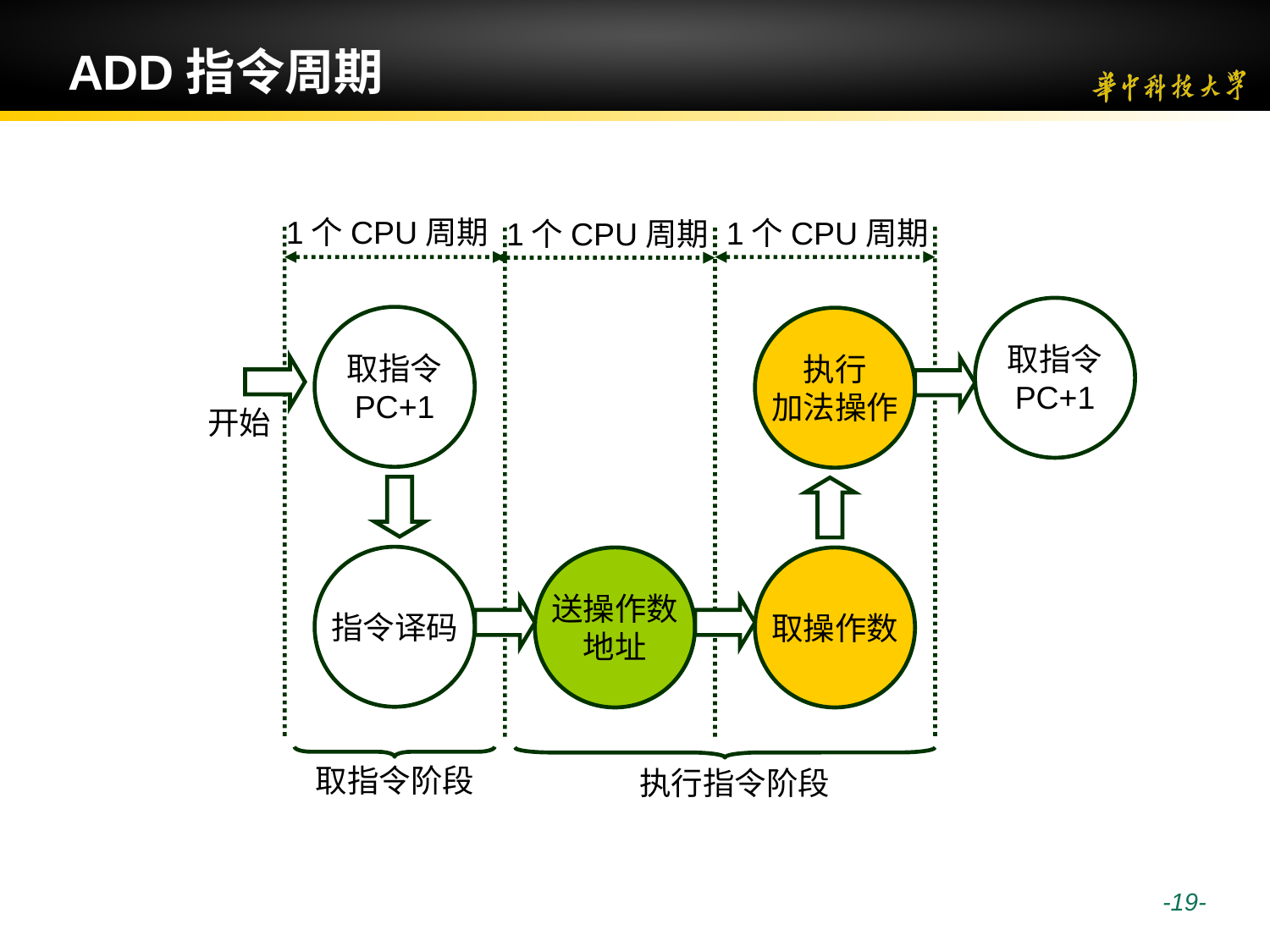

# ADD指令周期
1个CPU周期
1个CPU周期
1个CPU周期

取指令
PC+1
取指令
PC+1
执行
加法操作

开始

指令译码
送操作数
地址
取操作数

取指令阶段
执行指令阶段
 -19-